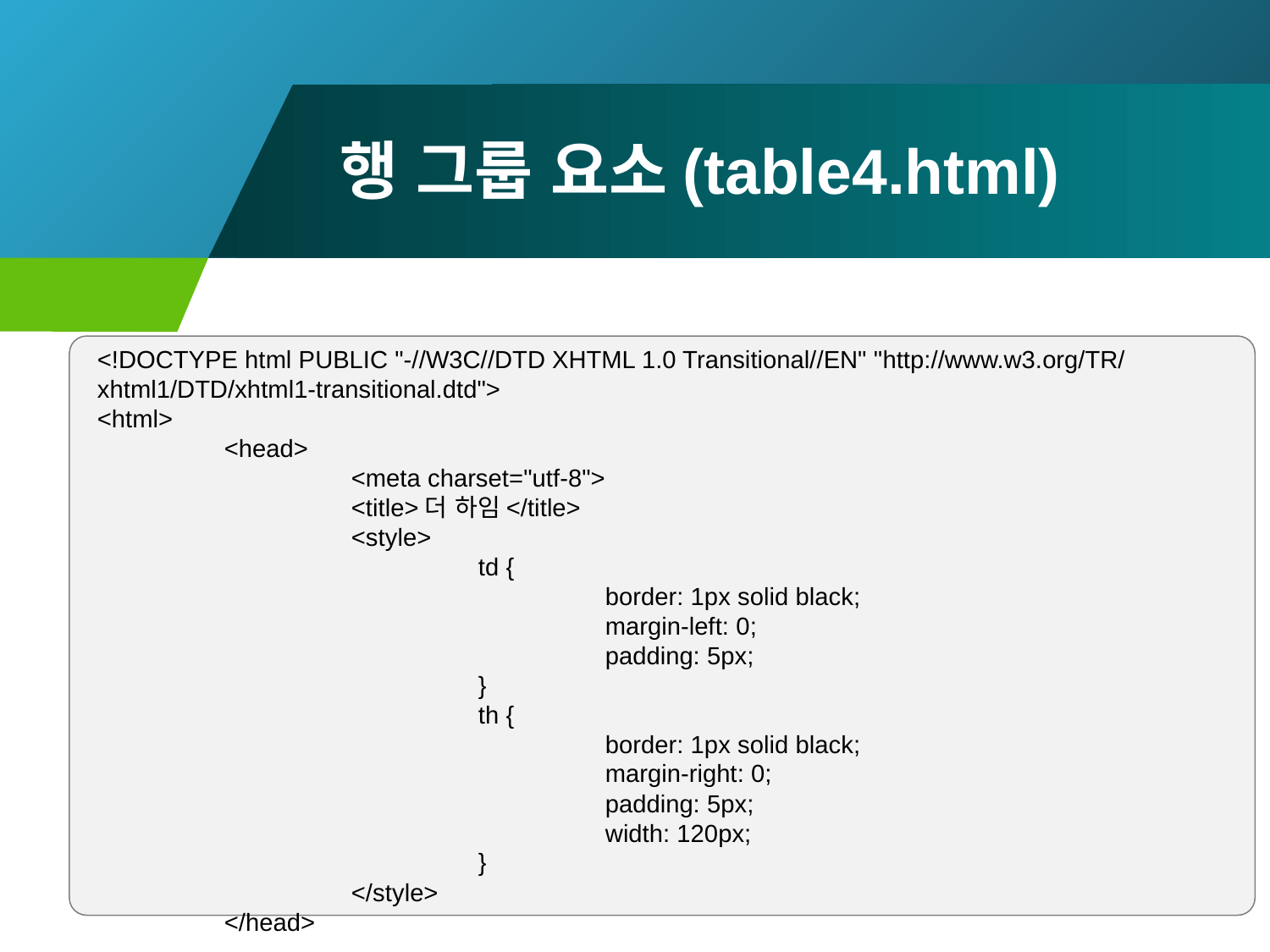

# 행 그룹 요소(table4.html)

<!DOCTYPE html PUBLIC "-//W3C//DTD XHTML 1.0 Transitional//EN" "http://www.w3.org/TR/xhtml1/DTD/xhtml1-transitional.dtd">
<html>
	<head>
		<meta charset="utf-8">
		<title>더 하임</title>
		<style>
			td {
				border: 1px solid black;
				margin-left: 0;
				padding: 5px;
			}
			th {
				border: 1px solid black;
				margin-right: 0;
				padding: 5px;
				width: 120px;
			}
		</style>
	</head>